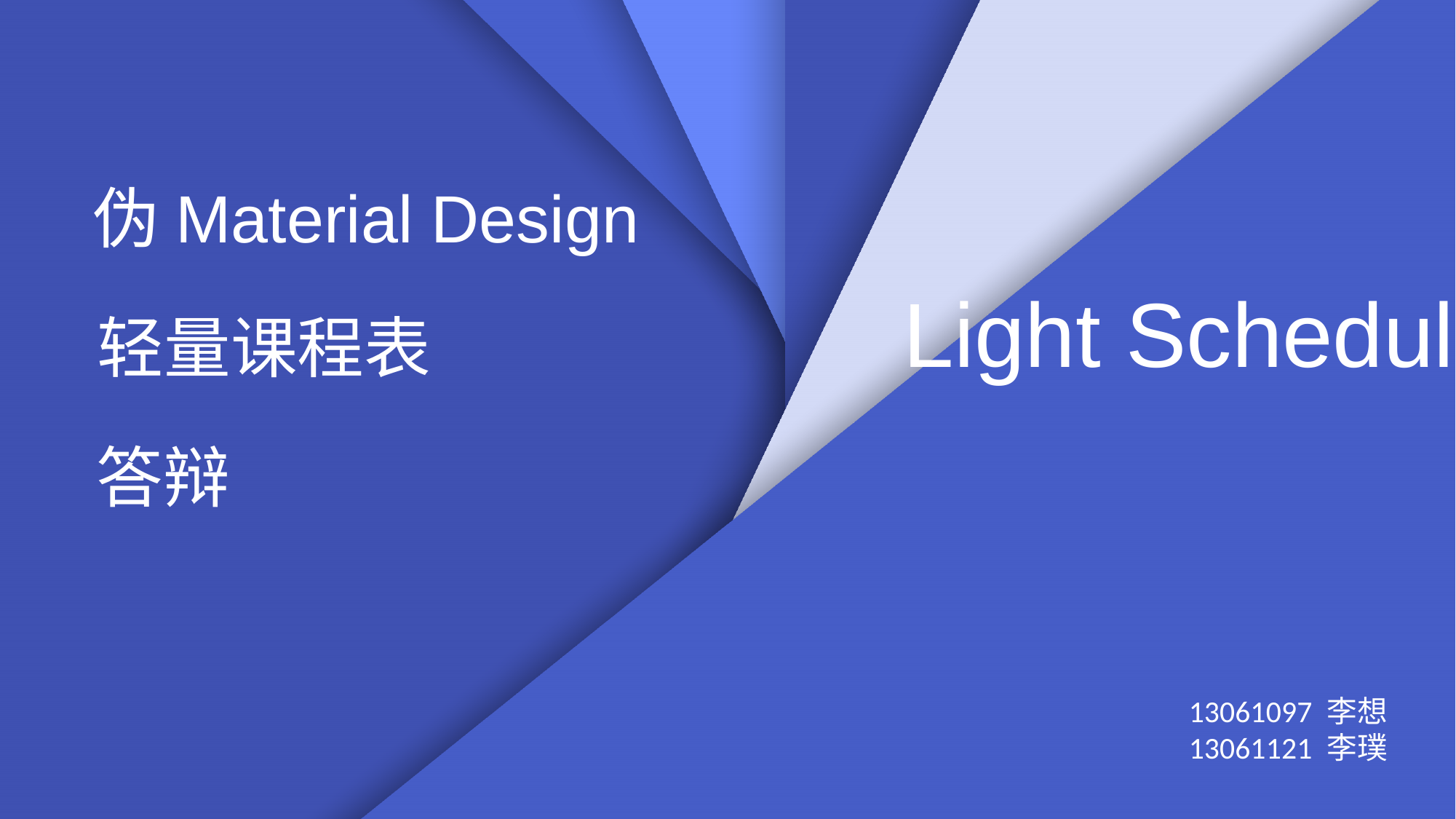

伪Material Design
Light Schedule
轻量课程表
答辩
13061097 李想
13061121 李璞